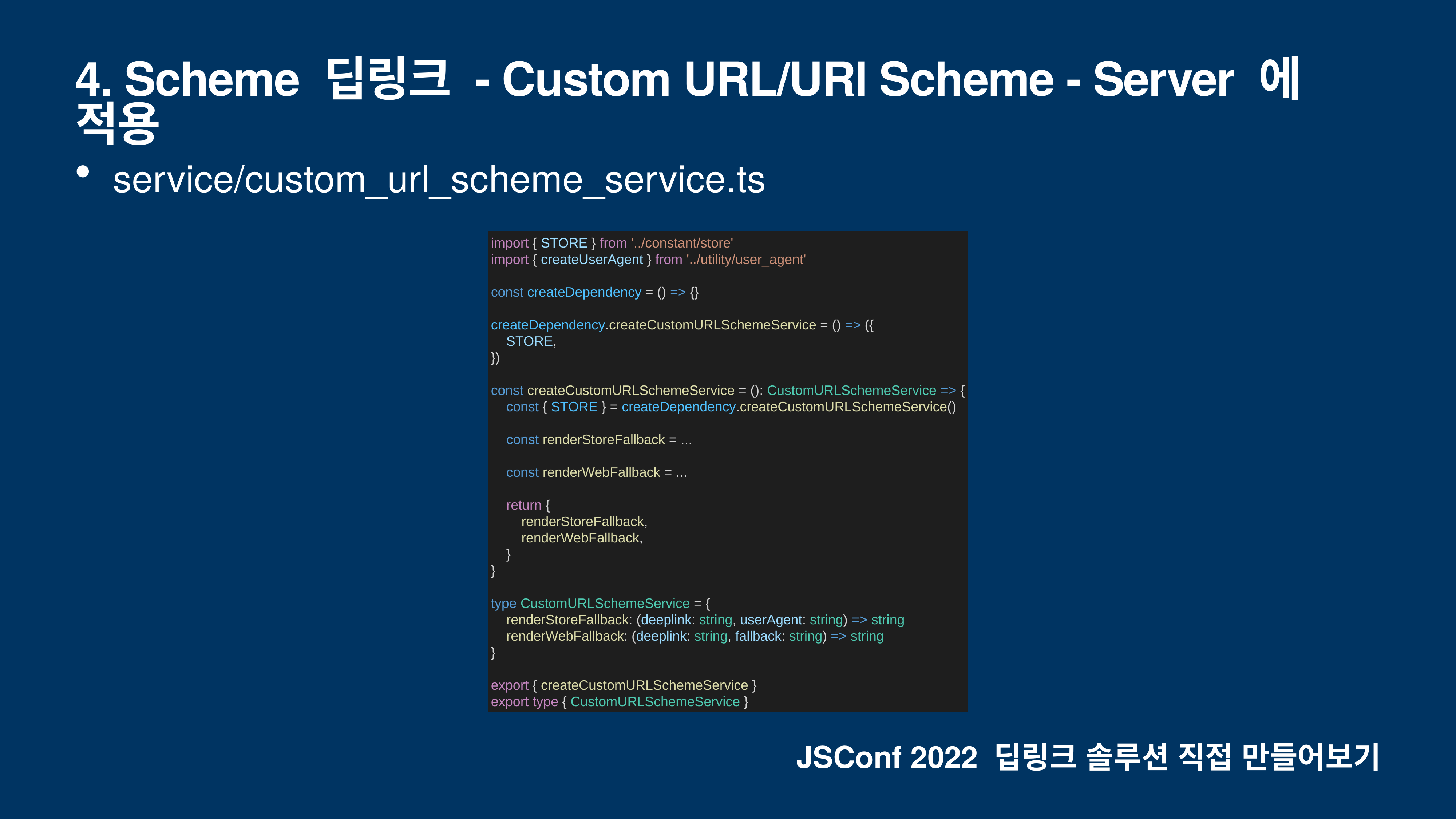

# 4. Scheme 딥링크 - Custom URL/URI Scheme - Server 에 적용
service/custom_url_scheme_service.ts
import { STORE } from '../constant/store'
import { createUserAgent } from '../utility/user_agent'

const createDependency = () => {}

createDependency.createCustomURLSchemeService = () => ({
    STORE,
})

const createCustomURLSchemeService = (): CustomURLSchemeService => {
    const { STORE } = createDependency.createCustomURLSchemeService()

    const renderStoreFallback = ...

    const renderWebFallback = ...

    return {
        renderStoreFallback,
        renderWebFallback,
    }
}

type CustomURLSchemeService = {
    renderStoreFallback: (deeplink: string, userAgent: string) => string
    renderWebFallback: (deeplink: string, fallback: string) => string
}

export { createCustomURLSchemeService }
export type { CustomURLSchemeService }
JSConf 2022 딥링크 솔루션 직접 만들어보기